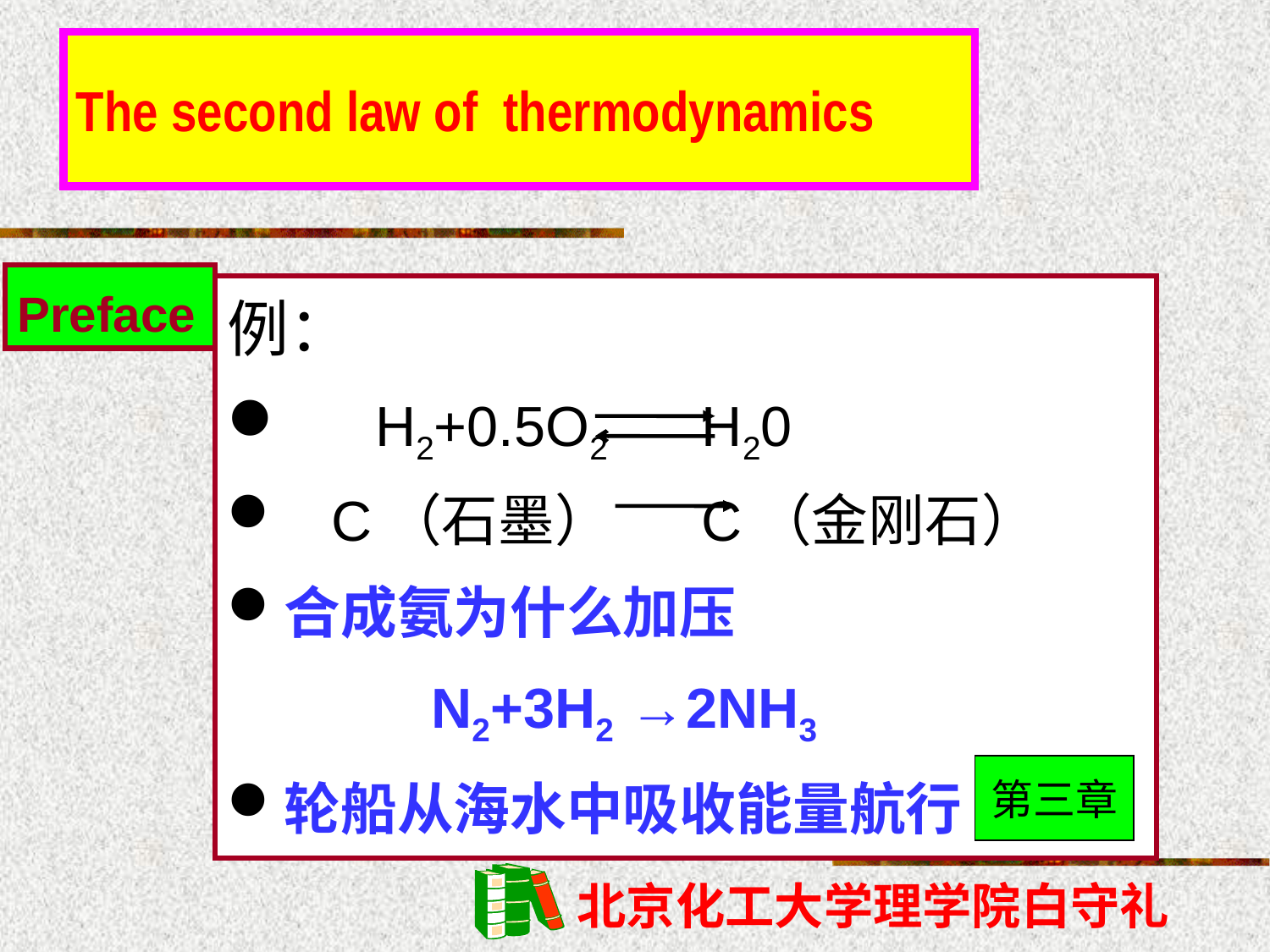

The second law of  thermodynamics
Preface
例：
     H2+0.5O2      H20
   C（石墨）      C（金刚石）
合成氨为什么加压
             N2+3H2 →2NH3
轮船从海水中吸收能量航行

第三章